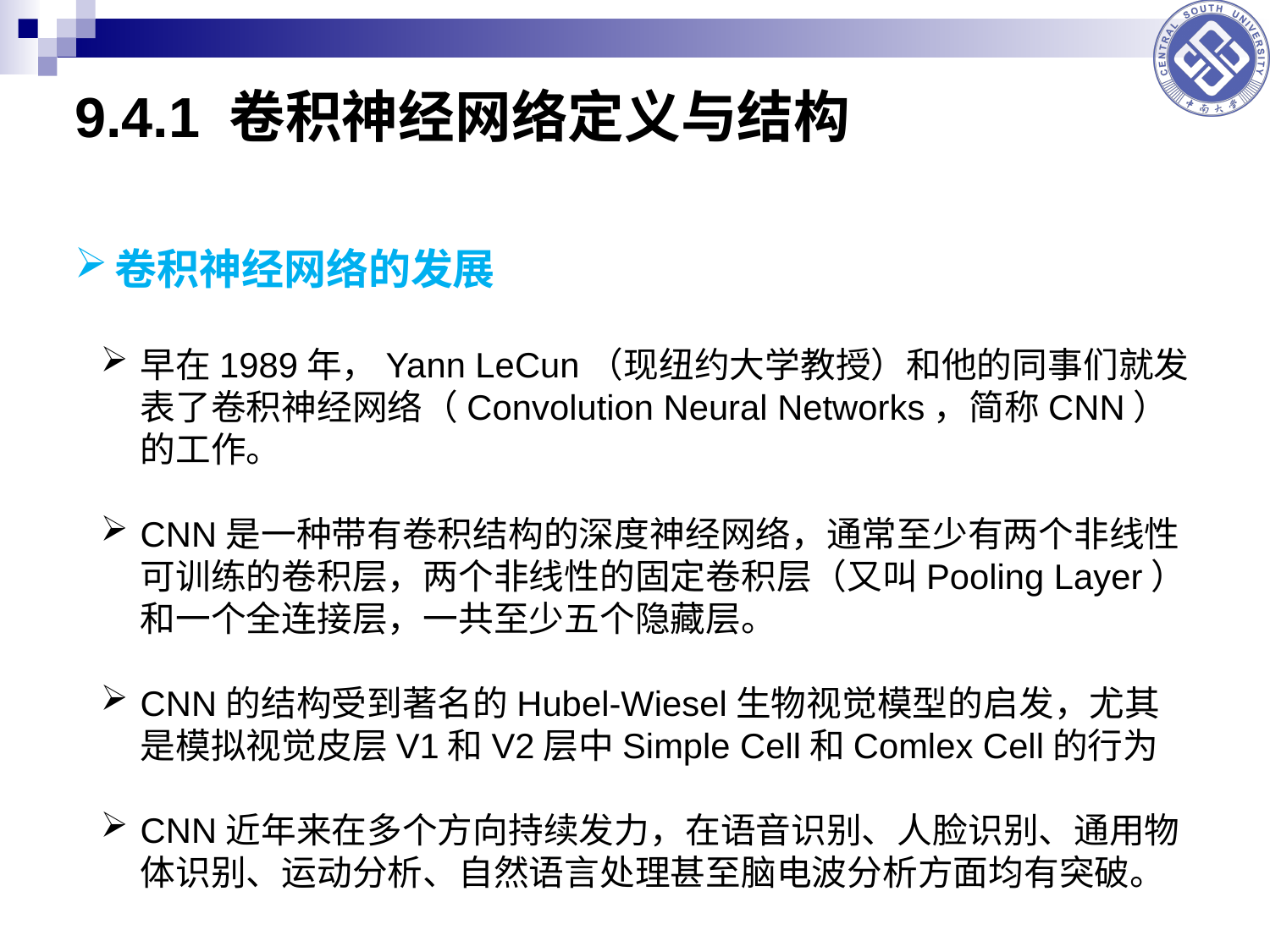

# 9.4.1 卷积神经网络定义与结构
卷积神经网络的发展
早在1989年，Yann LeCun（现纽约大学教授）和他的同事们就发表了卷积神经网络（Convolution Neural Networks，简称CNN）的工作。

CNN是一种带有卷积结构的深度神经网络，通常至少有两个非线性可训练的卷积层，两个非线性的固定卷积层（又叫Pooling Layer）和一个全连接层，一共至少五个隐藏层。

CNN的结构受到著名的Hubel-Wiesel生物视觉模型的启发，尤其是模拟视觉皮层V1和V2层中Simple Cell和Comlex Cell的行为

CNN近年来在多个方向持续发力，在语音识别、人脸识别、通用物体识别、运动分析、自然语言处理甚至脑电波分析方面均有突破。